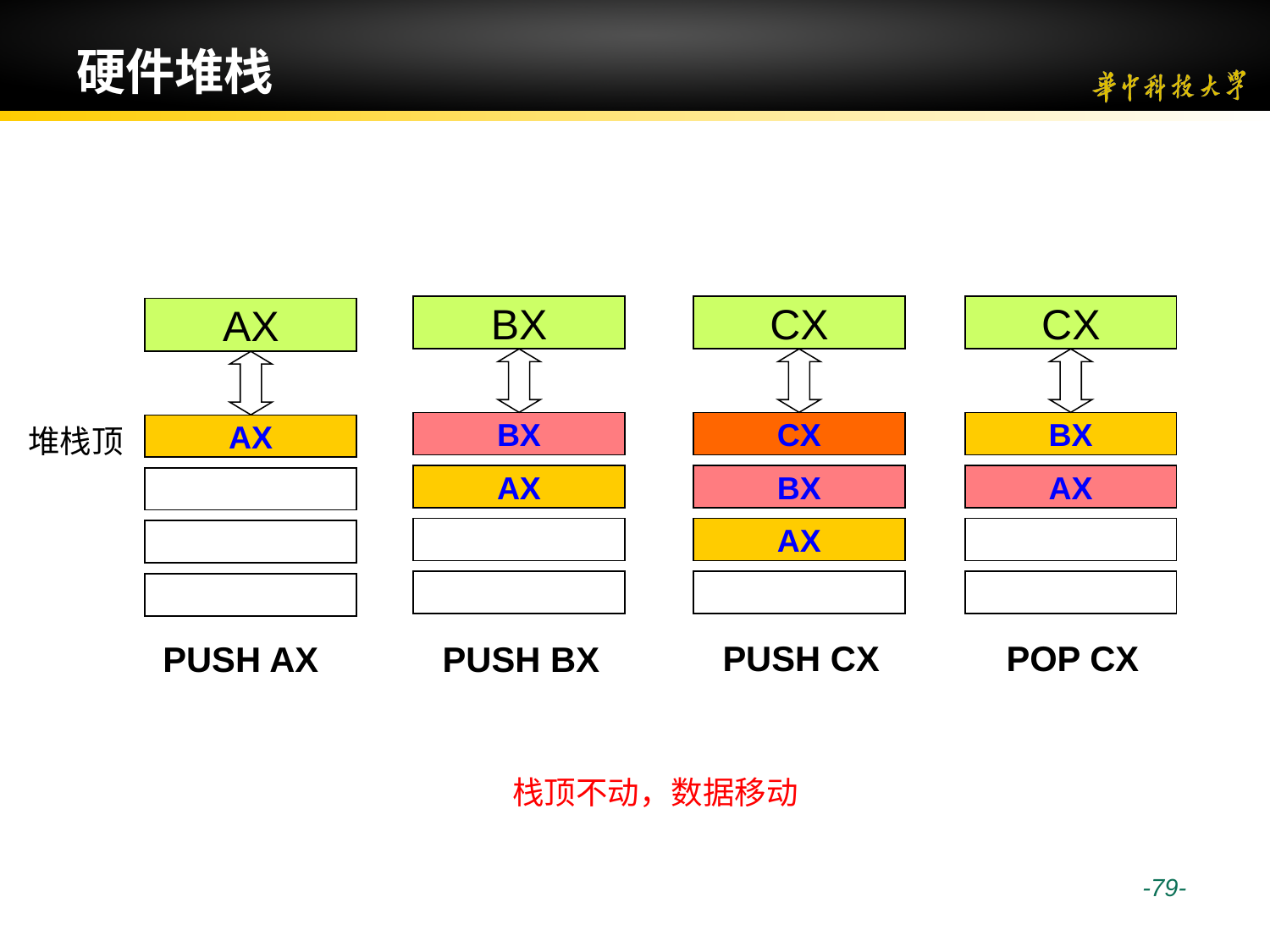

# 硬件堆栈
BX
CX
CX
AX

BX
CX
BX
AX
堆栈顶
AX
BX
AX

AX

 PUSH CX
 POP CX
 PUSH AX
 PUSH BX
栈顶不动，数据移动
 -79-